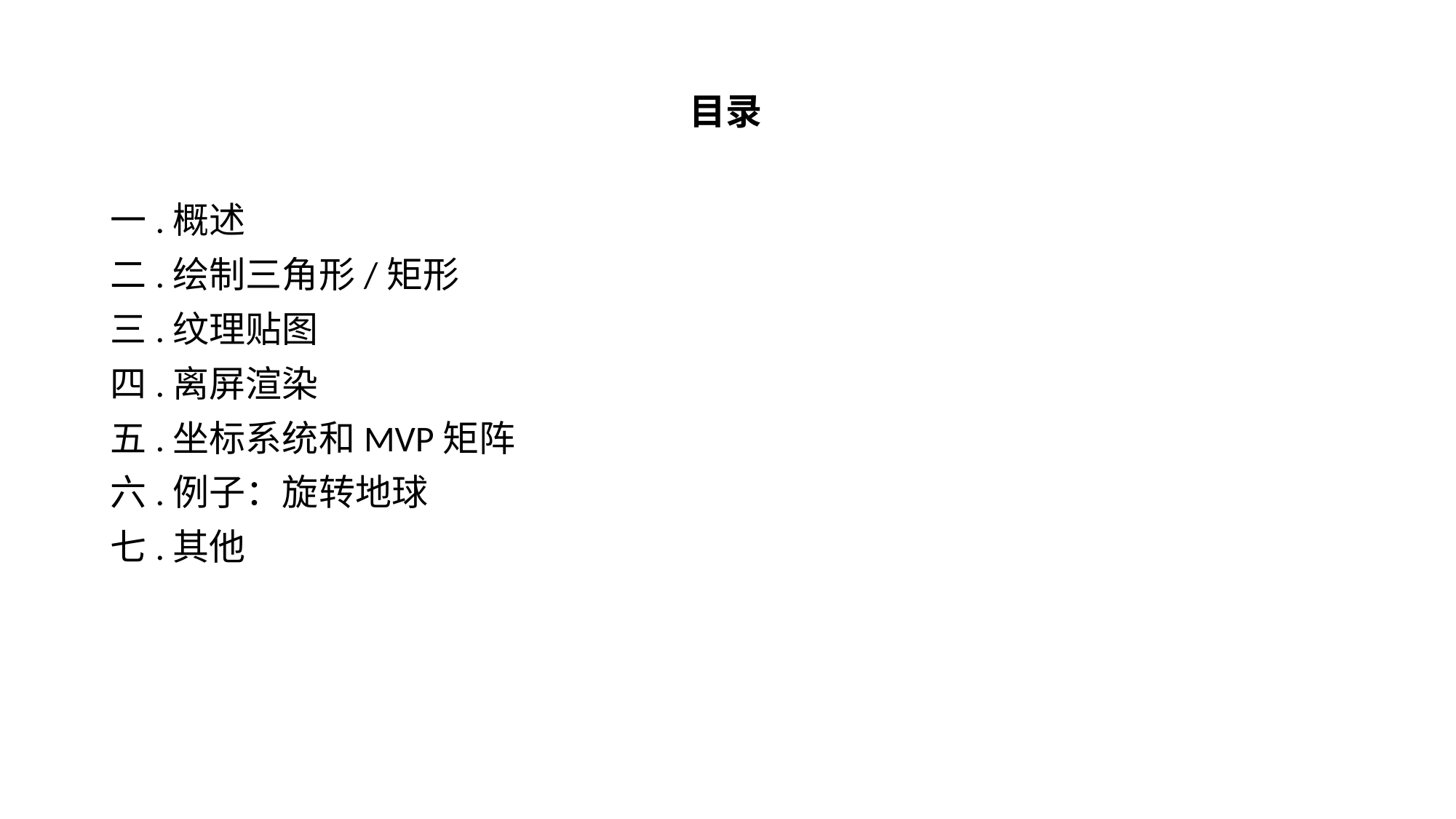

目录

一.概述
二.绘制三角形/矩形
三.纹理贴图
四.离屏渲染
五.坐标系统和MVP矩阵
六.例子：旋转地球
七.其他